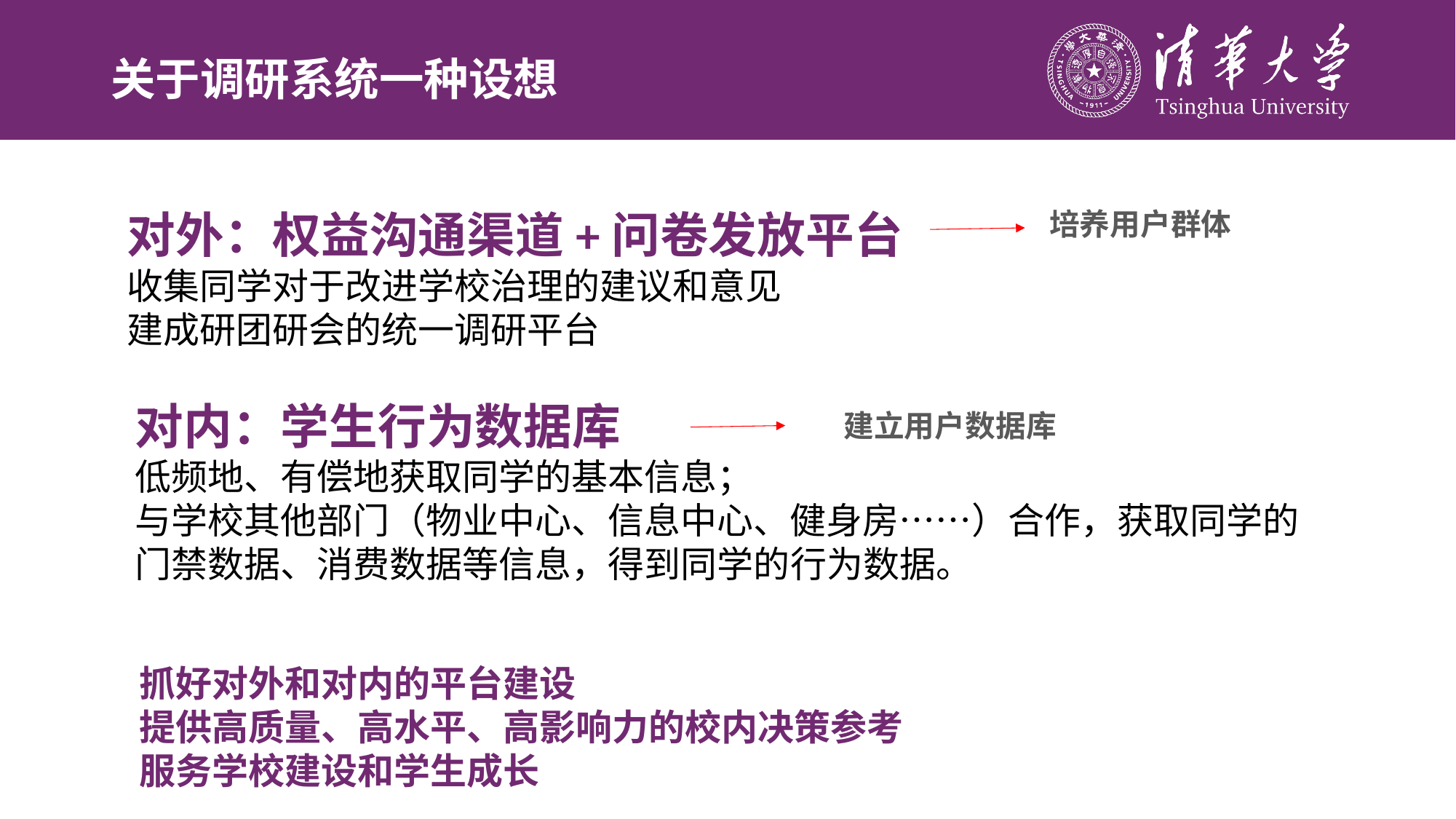

# 关于调研系统一种设想
对外：权益沟通渠道+问卷发放平台
收集同学对于改进学校治理的建议和意见
建成研团研会的统一调研平台
培养用户群体
对内：学生行为数据库
低频地、有偿地获取同学的基本信息；
与学校其他部门（物业中心、信息中心、健身房……）合作，获取同学的门禁数据、消费数据等信息，得到同学的行为数据。
建立用户数据库
抓好对外和对内的平台建设
提供高质量、高水平、高影响力的校内决策参考
服务学校建设和学生成长